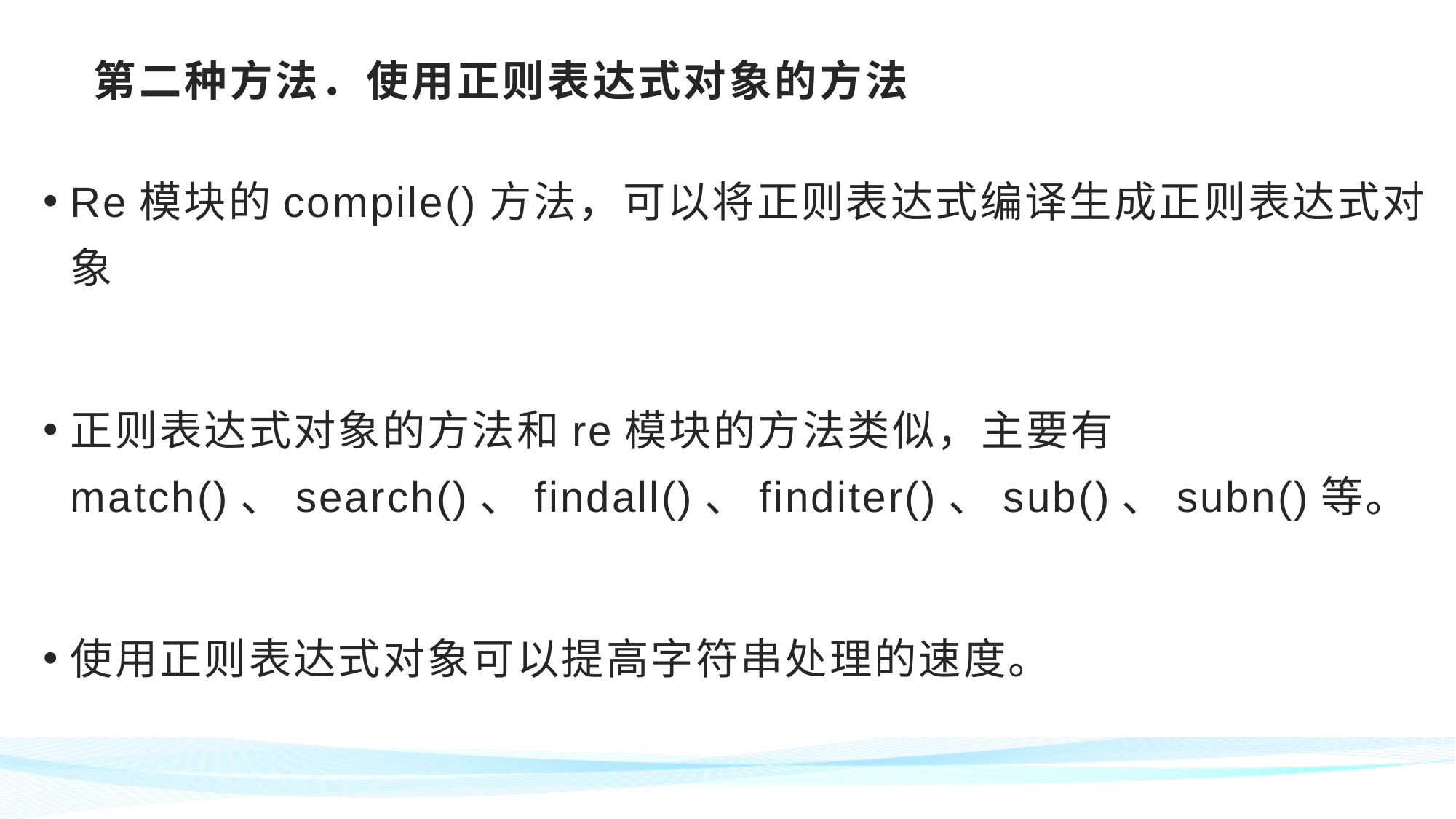

# 第二种方法．使用正则表达式对象的方法
Re模块的compile()方法，可以将正则表达式编译生成正则表达式对象

正则表达式对象的方法和re模块的方法类似，主要有match()、search()、findall()、finditer()、sub()、subn()等。

使用正则表达式对象可以提高字符串处理的速度。